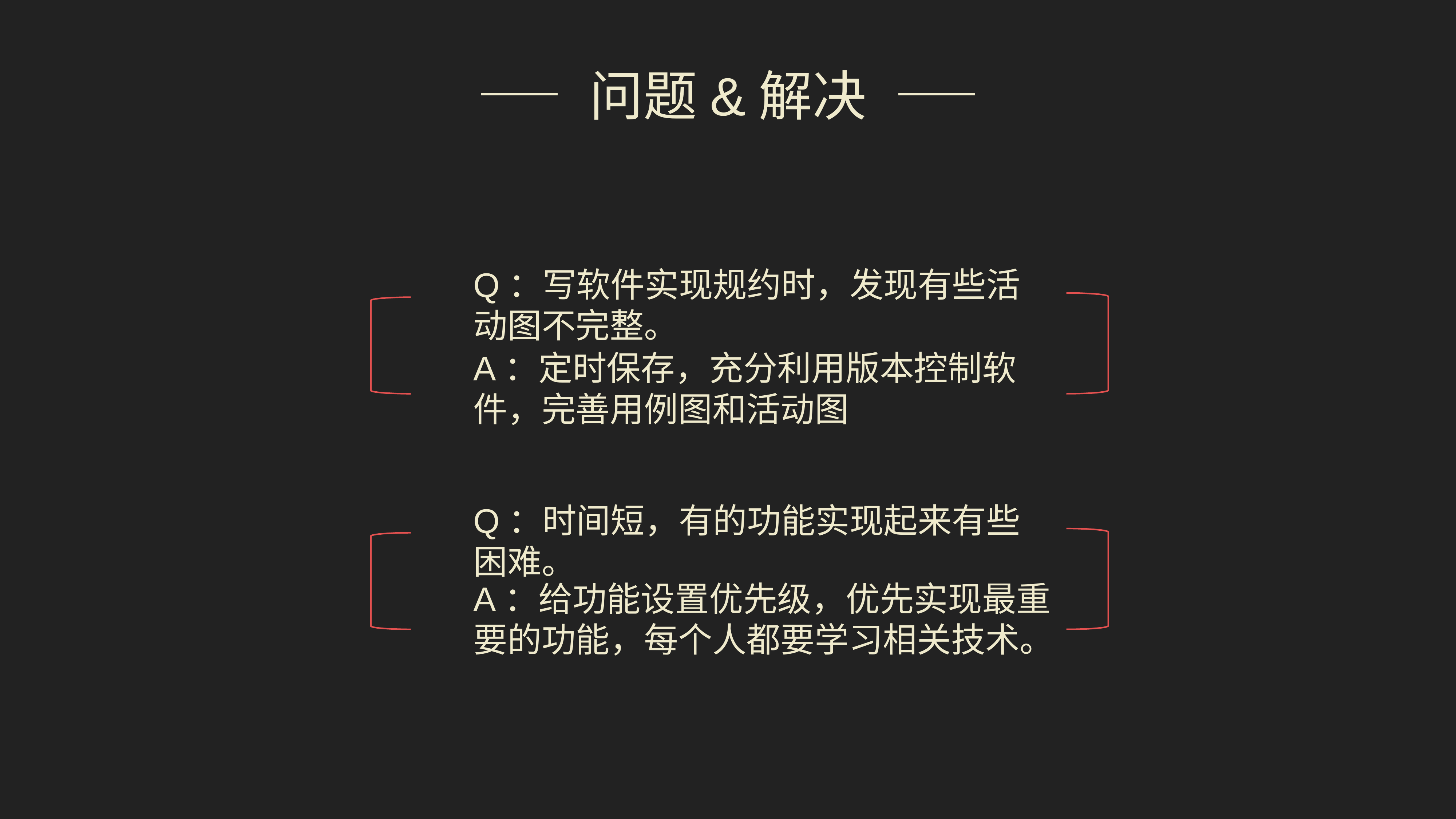

问题&解决

Q：写软件实现规约时，发现有些活动图不完整。

A：定时保存，充分利用版本控制软件，完善用例图和活动图
Q：时间短，有的功能实现起来有些困难。

A：给功能设置优先级，优先实现最重要的功能，每个人都要学习相关技术。